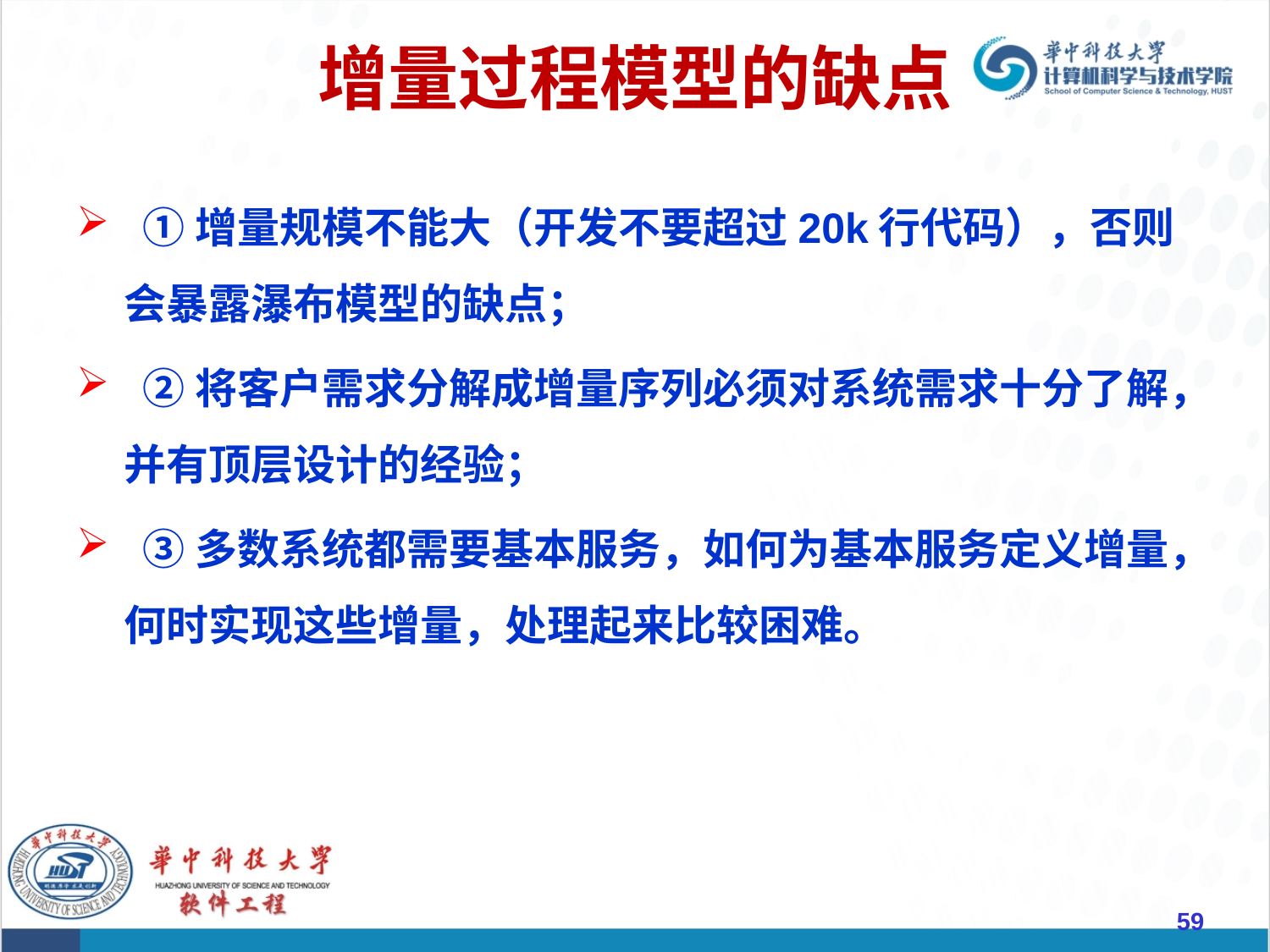

# 增量过程模型的缺点
  ①增量规模不能大（开发不要超过20k行代码），否则会暴露瀑布模型的缺点；
  ②将客户需求分解成增量序列必须对系统需求十分了解，并有顶层设计的经验；
  ③多数系统都需要基本服务，如何为基本服务定义增量，何时实现这些增量，处理起来比较困难。
59